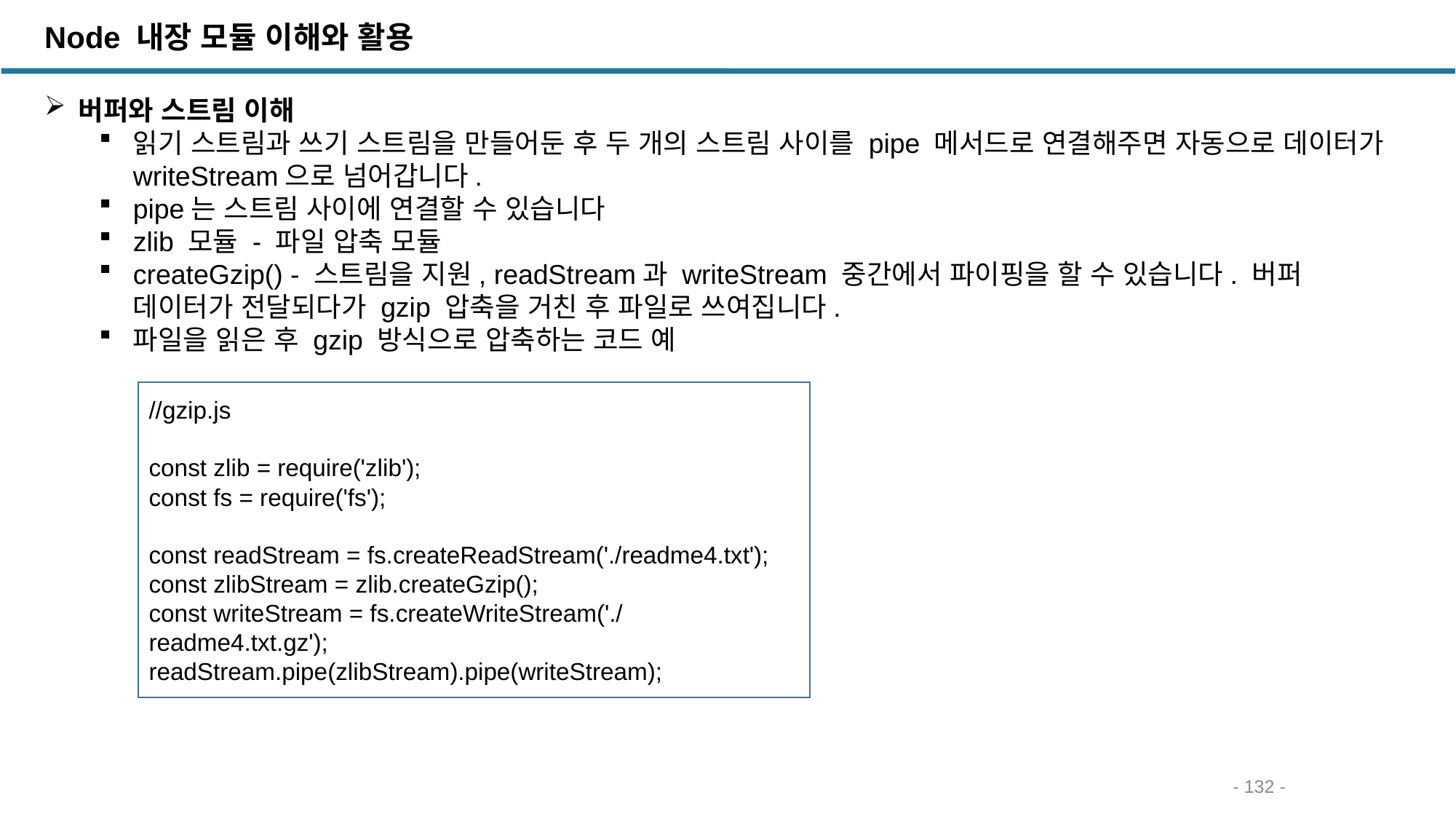

Node 내장 모듈 이해와 활용
버퍼와 스트림 이해
읽기 스트림과 쓰기 스트림을 만들어둔 후 두 개의 스트림 사이를 pipe 메서드로 연결해주면 자동으로 데이터가 writeStream으로 넘어갑니다.
pipe는 스트림 사이에 연결할 수 있습니다
zlib 모듈 - 파일 압축 모듈
createGzip() - 스트림을 지원, readStream과 writeStream 중간에서 파이핑을 할 수 있습니다. 버퍼 데이터가 전달되다가 gzip 압축을 거친 후 파일로 쓰여집니다.
파일을 읽은 후 gzip 방식으로 압축하는 코드 예
//gzip.js

const zlib = require('zlib');
const fs = require('fs');

const readStream = fs.createReadStream('./readme4.txt');
const zlibStream = zlib.createGzip();
const writeStream = fs.createWriteStream('./readme4.txt.gz');
readStream.pipe(zlibStream).pipe(writeStream);
- 132 -